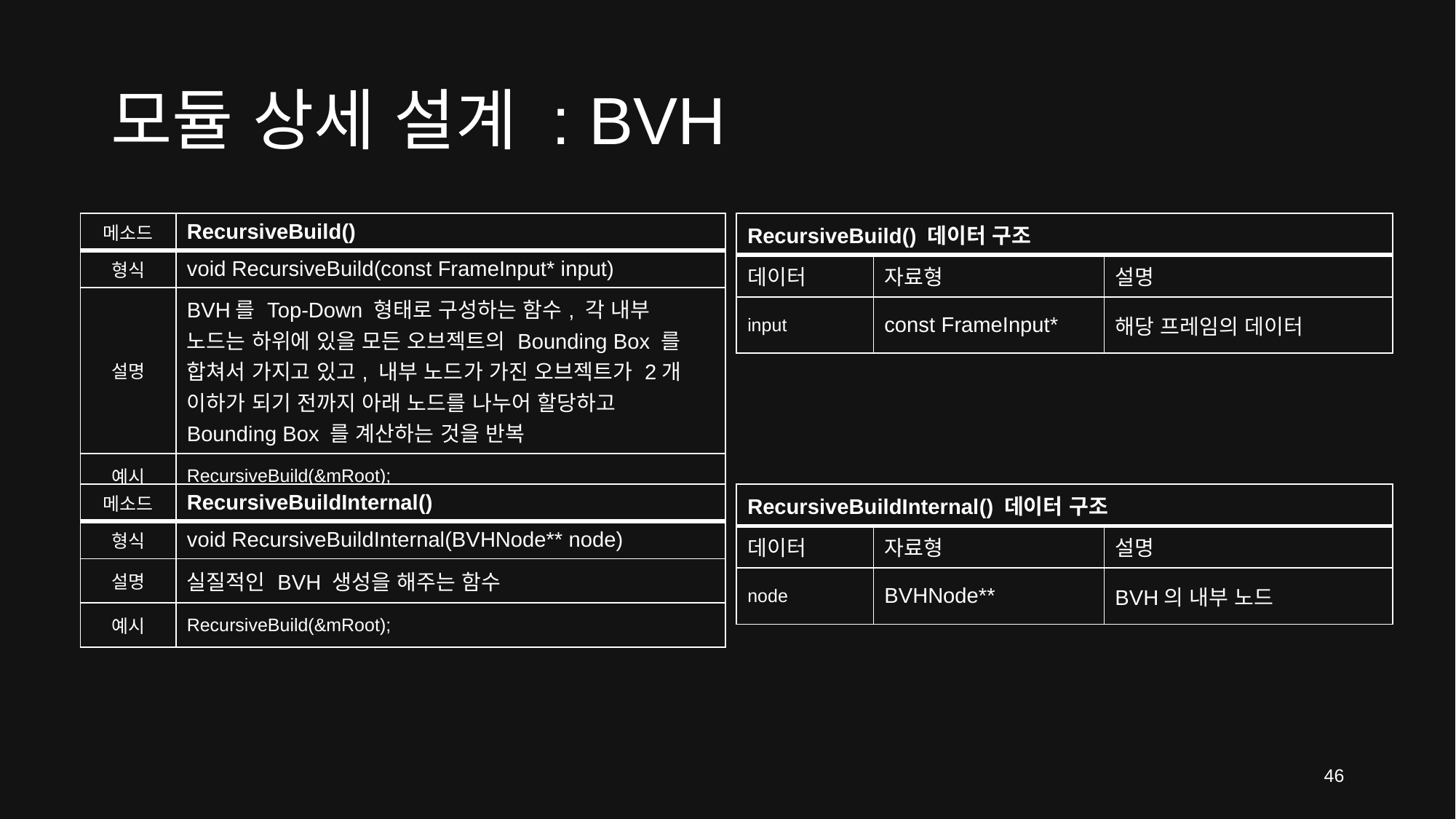

# 모듈 상세 설계 : BVH
| 메소드 | RecursiveBuild() |
| --- | --- |
| 형식 | void RecursiveBuild(const FrameInput\* input) |
| 설명 | BVH를 Top-Down 형태로 구성하는 함수, 각 내부 노드는 하위에 있을 모든 오브젝트의 Bounding Box 를 합쳐서 가지고 있고, 내부 노드가 가진 오브젝트가 2개 이하가 되기 전까지 아래 노드를 나누어 할당하고 Bounding Box 를 계산하는 것을 반복 |
| 예시 | RecursiveBuild(&mRoot); |
| RecursiveBuild() 데이터 구조 |  |  |
| --- | --- | --- |
| 데이터 | 자료형 | 설명 |
| input | const FrameInput\* | 해당 프레임의 데이터 |
| 메소드 | RecursiveBuildInternal() |
| --- | --- |
| 형식 | void RecursiveBuildInternal(BVHNode\*\* node) |
| 설명 | 실질적인 BVH 생성을 해주는 함수 |
| 예시 | RecursiveBuild(&mRoot); |
| RecursiveBuildInternal() 데이터 구조 |  |  |
| --- | --- | --- |
| 데이터 | 자료형 | 설명 |
| node | BVHNode\*\* | BVH의 내부 노드 |
46